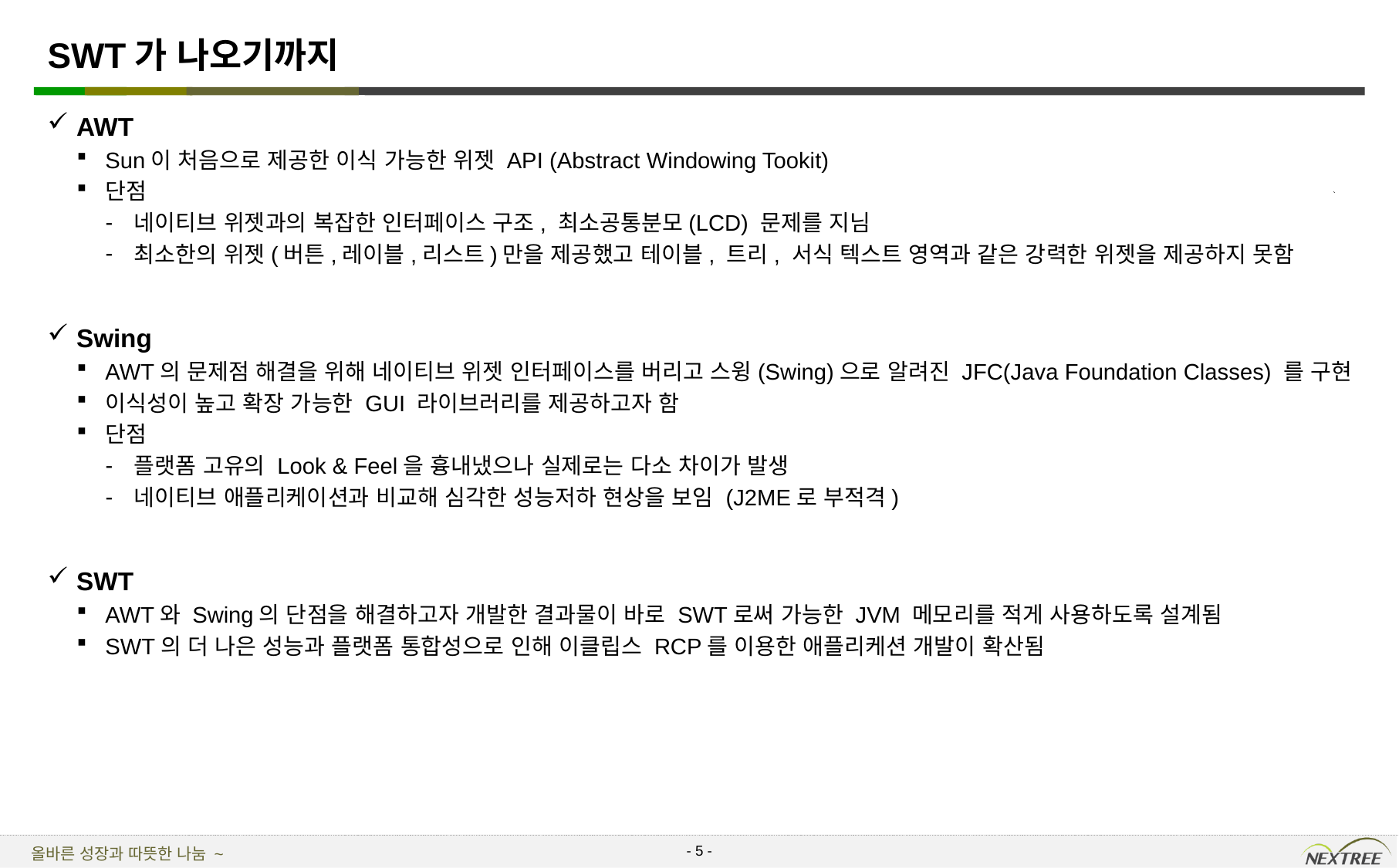

# SWT가 나오기까지
AWT
Sun이 처음으로 제공한 이식 가능한 위젯 API (Abstract Windowing Tookit)
단점
네이티브 위젯과의 복잡한 인터페이스 구조, 최소공통분모(LCD) 문제를 지님
최소한의 위젯(버튼,레이블,리스트)만을 제공했고 테이블, 트리, 서식 텍스트 영역과 같은 강력한 위젯을 제공하지 못함

Swing
AWT의 문제점 해결을 위해 네이티브 위젯 인터페이스를 버리고 스윙(Swing)으로 알려진 JFC(Java Foundation Classes) 를 구현
이식성이 높고 확장 가능한 GUI 라이브러리를 제공하고자 함
단점
플랫폼 고유의 Look & Feel을 흉내냈으나 실제로는 다소 차이가 발생
네이티브 애플리케이션과 비교해 심각한 성능저하 현상을 보임 (J2ME로 부적격)

SWT
AWT와 Swing의 단점을 해결하고자 개발한 결과물이 바로 SWT로써 가능한 JVM 메모리를 적게 사용하도록 설계됨
SWT의 더 나은 성능과 플랫폼 통합성으로 인해 이클립스 RCP를 이용한 애플리케션 개발이 확산됨